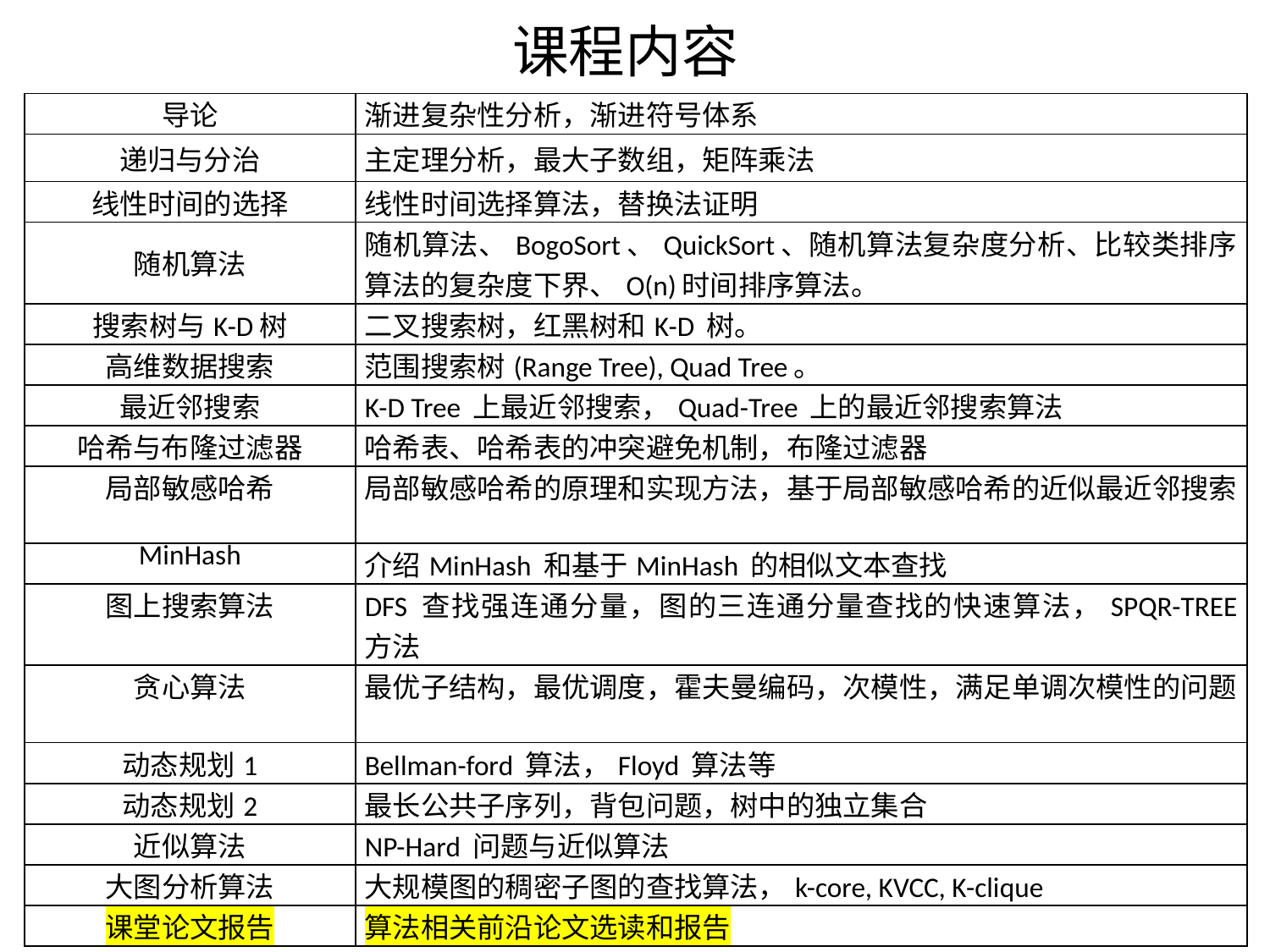

课程内容
| 导论 | 渐进复杂性分析，渐进符号体系 |
| --- | --- |
| 递归与分治 | 主定理分析，最大子数组，矩阵乘法 |
| 线性时间的选择 | 线性时间选择算法，替换法证明 |
| 随机算法 | 随机算法、BogoSort、QuickSort、随机算法复杂度分析、比较类排序算法的复杂度下界、O(n)时间排序算法。 |
| 搜索树与K-D树 | 二叉搜索树，红黑树和K-D 树。 |
| 高维数据搜索 | 范围搜索树(Range Tree), Quad Tree。 |
| 最近邻搜索 | K-D Tree 上最近邻搜索，Quad-Tree 上的最近邻搜索算法 |
| 哈希与布隆过滤器 | 哈希表、哈希表的冲突避免机制，布隆过滤器 |
| 局部敏感哈希 | 局部敏感哈希的原理和实现方法，基于局部敏感哈希的近似最近邻搜索 |
| MinHash | 介绍MinHash 和基于MinHash 的相似文本查找 |
| 图上搜索算法 | DFS 查找强连通分量，图的三连通分量查找的快速算法，SPQR-TREE 方法 |
| 贪心算法 | 最优子结构，最优调度，霍夫曼编码，次模性，满足单调次模性的问题 |
| 动态规划1 | Bellman-ford 算法，Floyd 算法等 |
| 动态规划2 | 最长公共子序列，背包问题，树中的独立集合 |
| 近似算法 | NP-Hard 问题与近似算法 |
| 大图分析算法 | 大规模图的稠密子图的查找算法，k-core, KVCC, K-clique |
| 课堂论文报告 | 算法相关前沿论文选读和报告 |